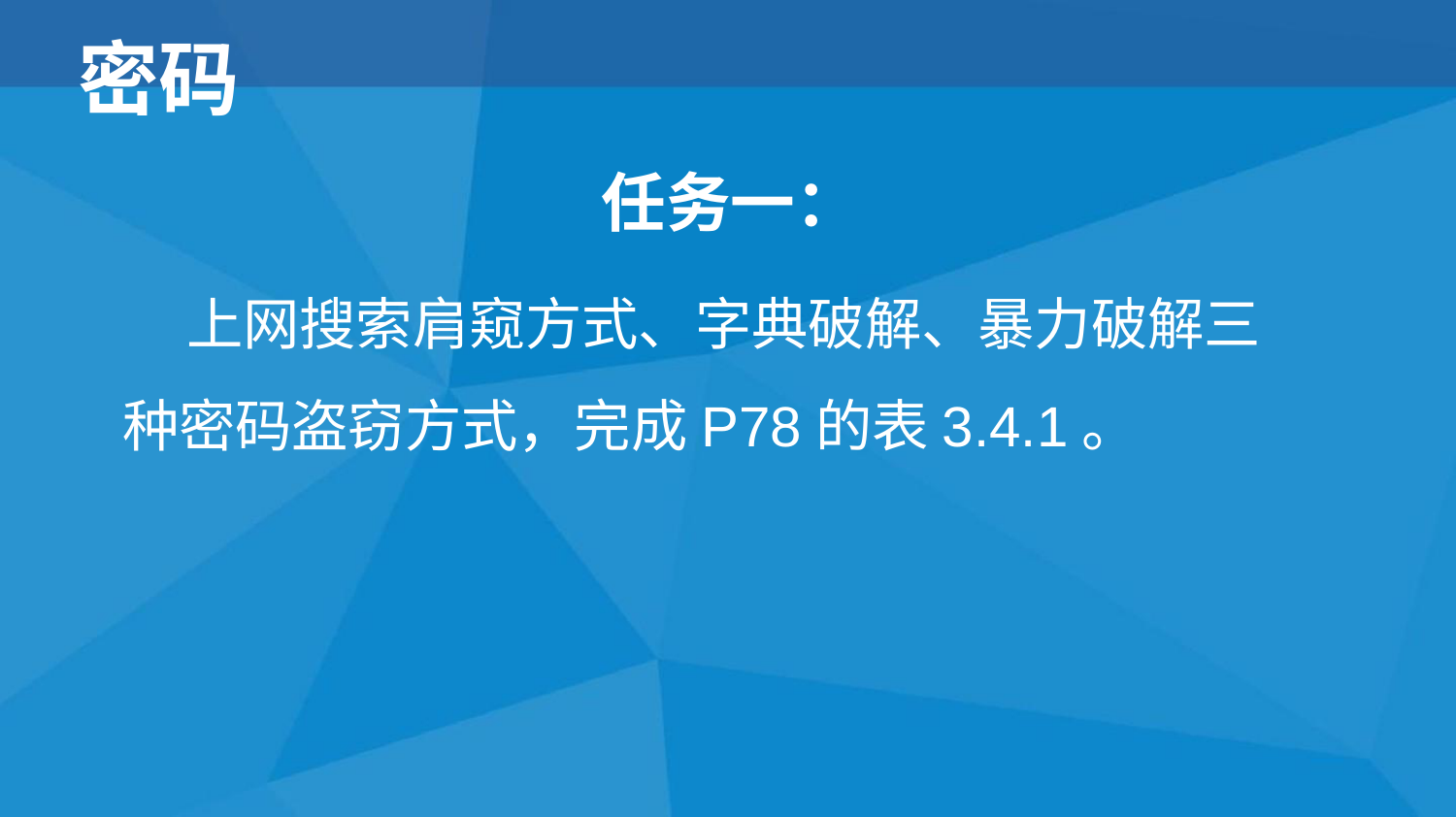

密码
    任务一：
    上网搜索肩窥方式、字典破解、暴力破解三种密码盗窃方式，完成P78的表3.4.1。